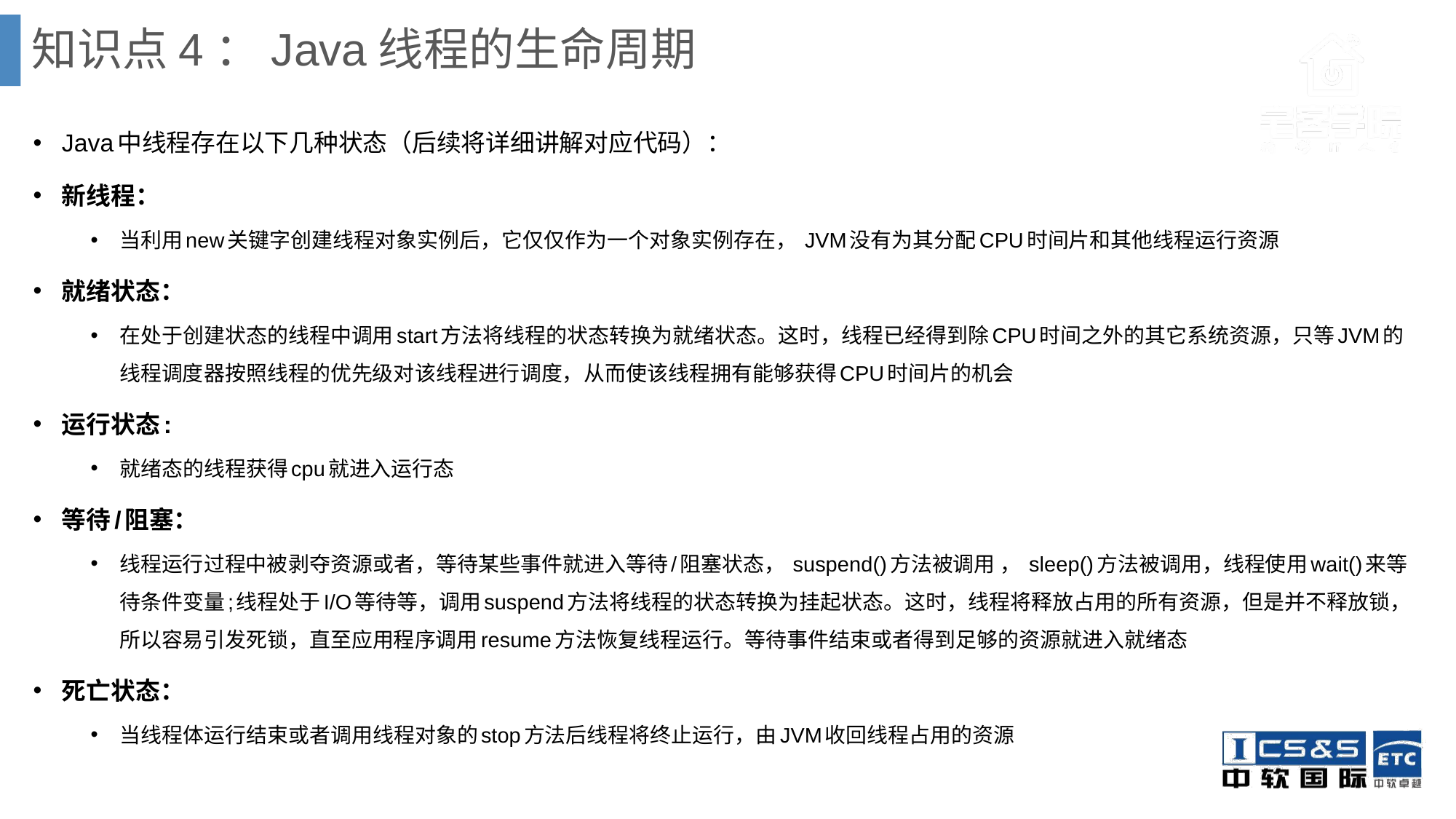

# 知识点4：Java线程的生命周期
Java中线程存在以下几种状态（后续将详细讲解对应代码）：
新线程：
当利用new关键字创建线程对象实例后，它仅仅作为一个对象实例存在， JVM没有为其分配CPU时间片和其他线程运行资源
就绪状态：
在处于创建状态的线程中调用start方法将线程的状态转换为就绪状态。这时，线程已经得到除CPU时间之外的其它系统资源，只等JVM的线程调度器按照线程的优先级对该线程进行调度，从而使该线程拥有能够获得CPU时间片的机会
运行状态:
就绪态的线程获得cpu就进入运行态
等待/阻塞：
线程运行过程中被剥夺资源或者，等待某些事件就进入等待/阻塞状态， suspend()方法被调用 ， sleep()方法被调用，线程使用wait()来等待条件变量;线程处于I/O等待等，调用suspend方法将线程的状态转换为挂起状态。这时，线程将释放占用的所有资源，但是并不释放锁，所以容易引发死锁，直至应用程序调用resume方法恢复线程运行。等待事件结束或者得到足够的资源就进入就绪态
死亡状态：
当线程体运行结束或者调用线程对象的stop方法后线程将终止运行，由JVM收回线程占用的资源